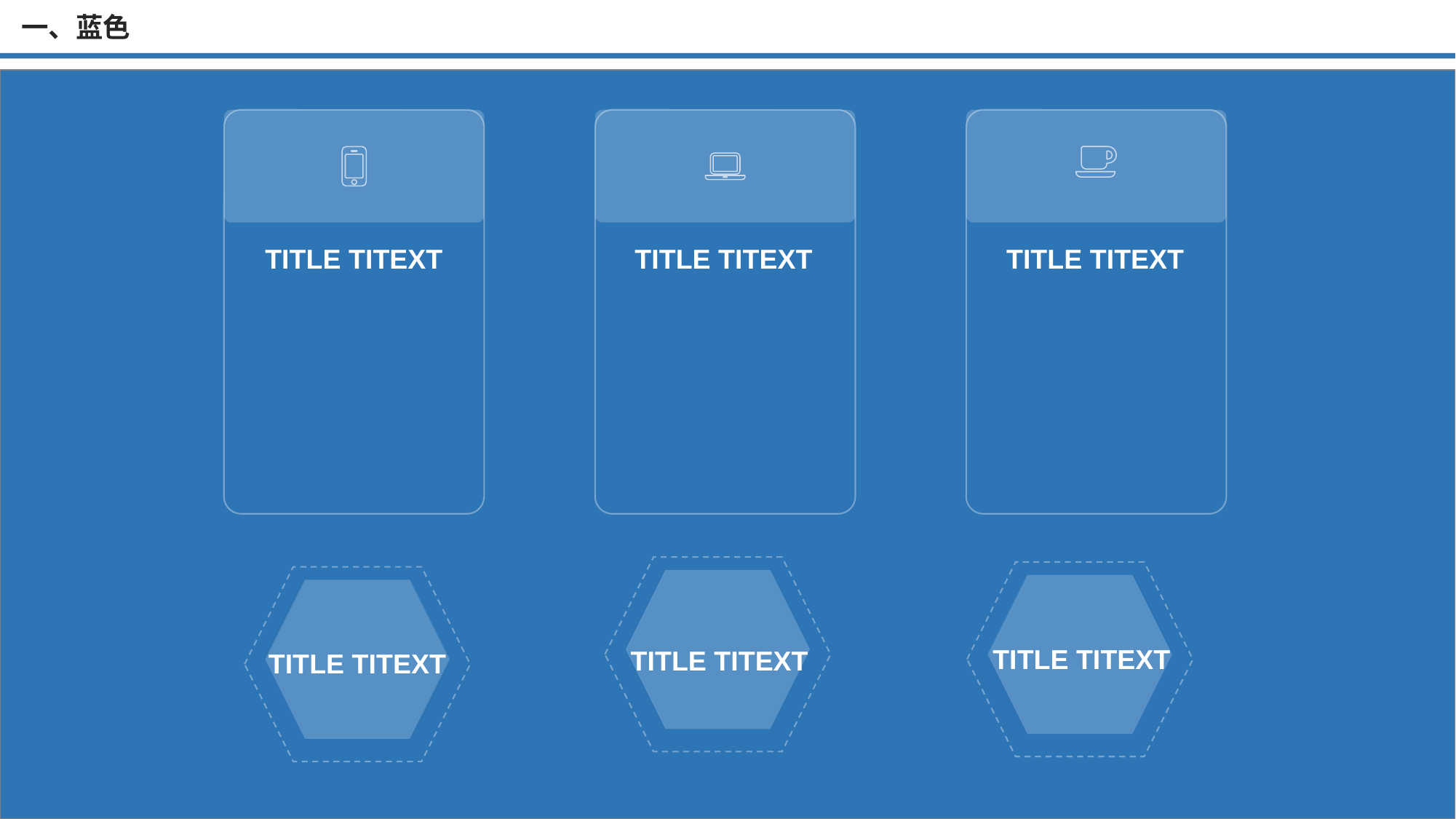

一、蓝色

TITLE TITEXT
TITLE TITEXT
TITLE TITEXT

TITLE TITEXT

TITLE TITEXT

TITLE TITEXT